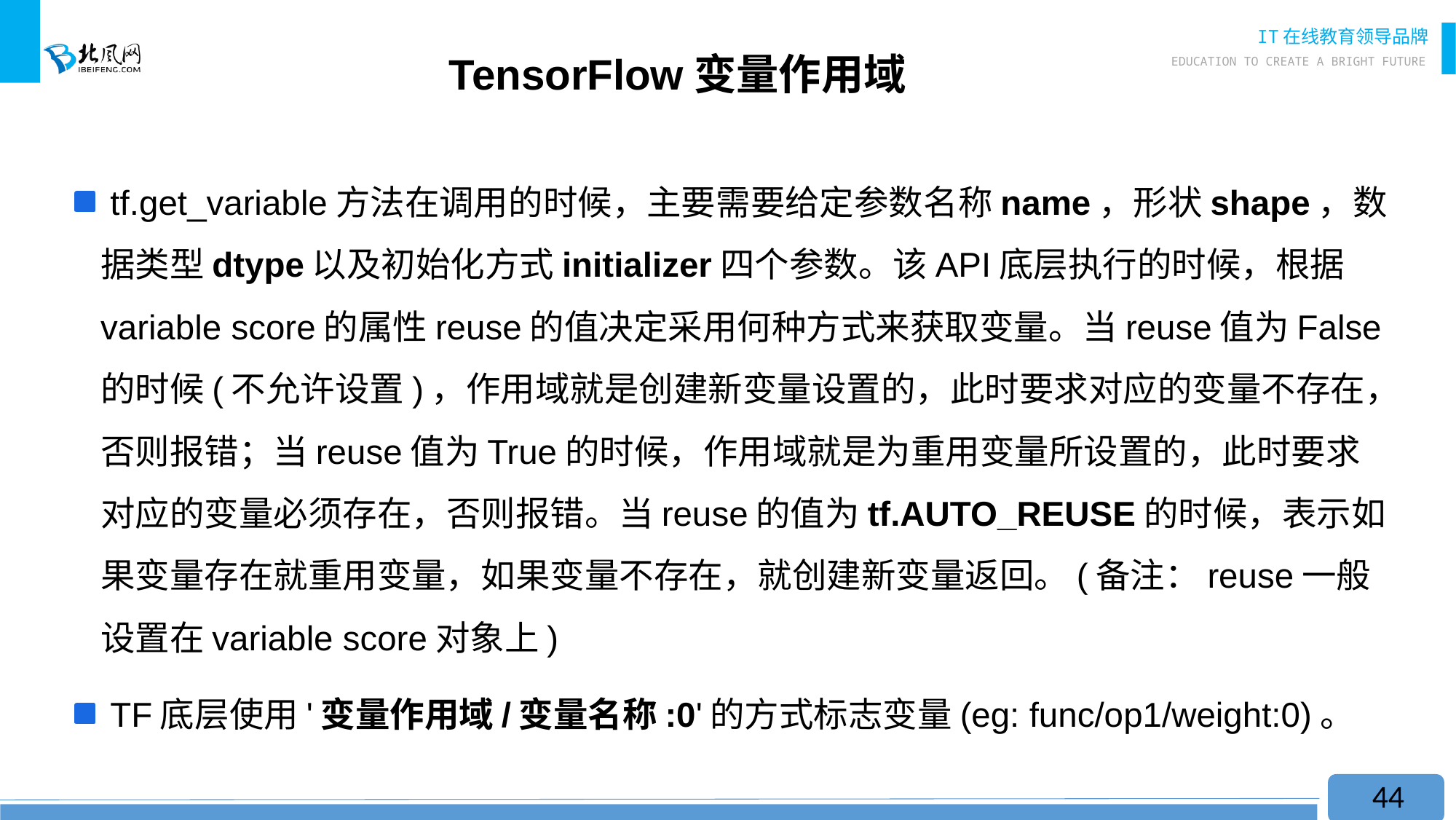

# TensorFlow变量作用域
 tf.get_variable方法在调用的时候，主要需要给定参数名称name，形状shape，数据类型dtype以及初始化方式initializer四个参数。该API底层执行的时候，根据variable score的属性reuse的值决定采用何种方式来获取变量。当reuse值为False的时候(不允许设置)，作用域就是创建新变量设置的，此时要求对应的变量不存在，否则报错；当reuse值为True的时候，作用域就是为重用变量所设置的，此时要求对应的变量必须存在，否则报错。当reuse的值为tf.AUTO_REUSE的时候，表示如果变量存在就重用变量，如果变量不存在，就创建新变量返回。(备注：reuse一般设置在variable score对象上)
 TF底层使用'变量作用域/变量名称:0'的方式标志变量(eg: func/op1/weight:0)。